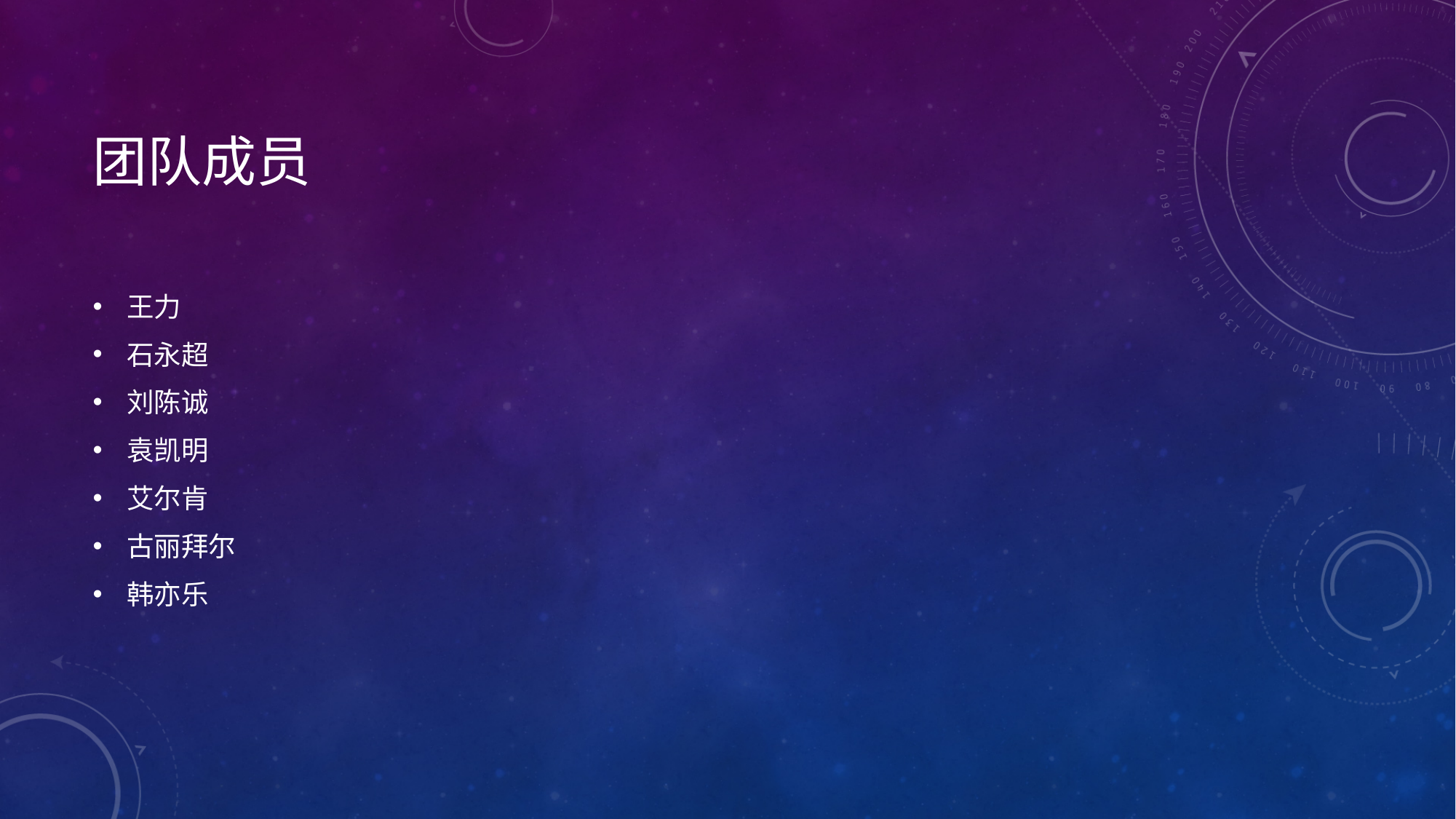

# 团队成员
王力
石永超
刘陈诚
袁凯明
艾尔肯
古丽拜尔
韩亦乐